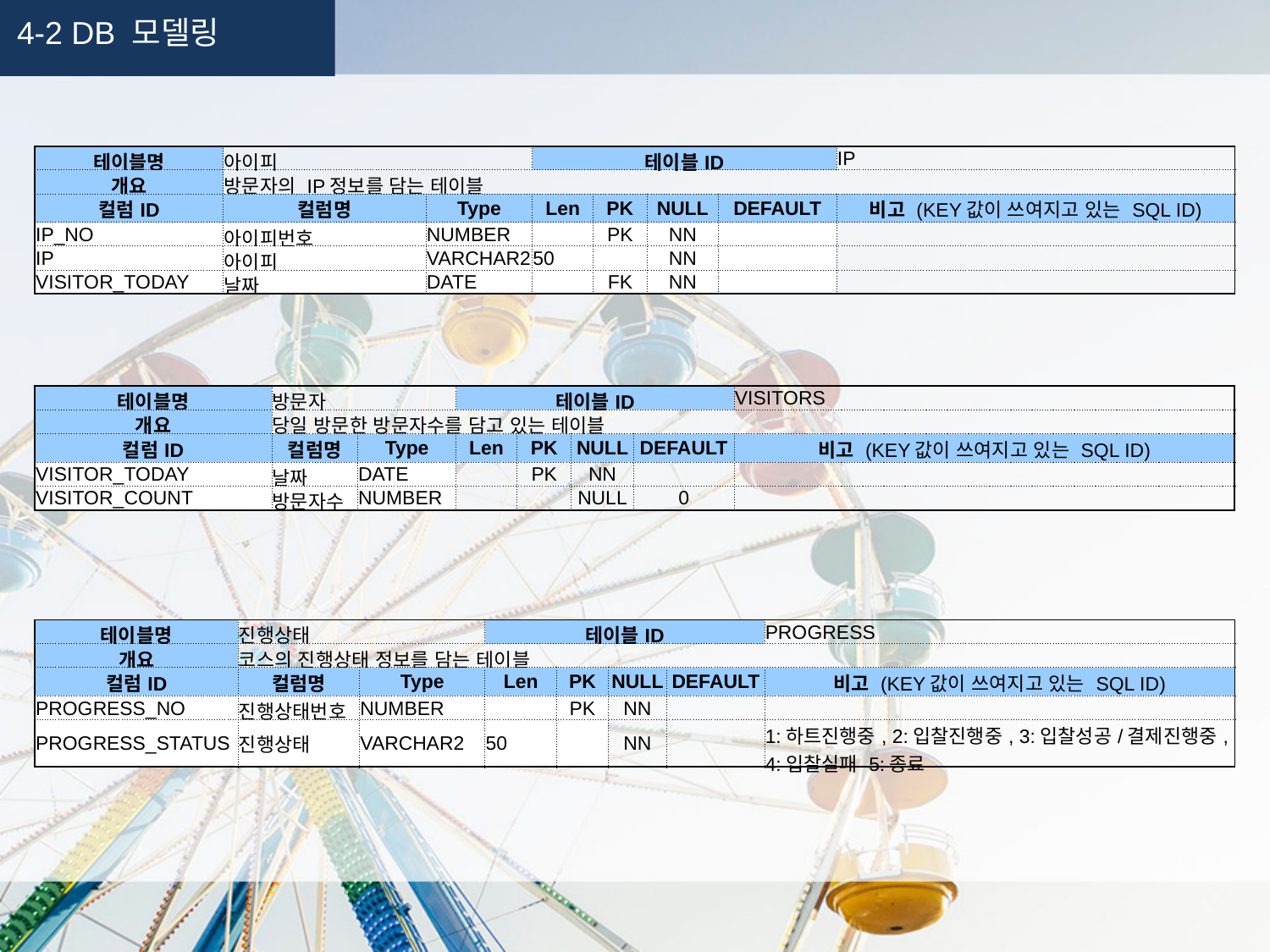

4-2 DB 모델링
| 테이블명 | 아이피 |  | 테이블ID |  |  |  | IP |
| --- | --- | --- | --- | --- | --- | --- | --- |
| 개요 | 방문자의 IP정보를 담는 테이블 |  |  |  |  |  |  |
| 컬럼ID | 컬럼명 | Type | Len | PK | NULL | DEFAULT | 비고 (KEY값이 쓰여지고 있는 SQL ID) |
| IP\_NO | 아이피번호 | NUMBER |  | PK | NN |  |  |
| IP | 아이피 | VARCHAR2 | 50 |  | NN |  |  |
| VISITOR\_TODAY | 날짜 | DATE |  | FK | NN |  |  |
| 테이블명 | 방문자 |  | 테이블ID |  |  |  | VISITORS |
| --- | --- | --- | --- | --- | --- | --- | --- |
| 개요 | 당일 방문한 방문자수를 담고 있는 테이블 |  |  |  |  |  |  |
| 컬럼ID | 컬럼명 | Type | Len | PK | NULL | DEFAULT | 비고 (KEY값이 쓰여지고 있는 SQL ID) |
| VISITOR\_TODAY | 날짜 | DATE |  | PK | NN |  |  |
| VISITOR\_COUNT | 방문자수 | NUMBER |  |  | NULL | 0 |  |
| 테이블명 | 진행상태 |  | 테이블ID |  |  |  | PROGRESS |
| --- | --- | --- | --- | --- | --- | --- | --- |
| 개요 | 코스의 진행상태 정보를 담는 테이블 |  |  |  |  |  |  |
| 컬럼ID | 컬럼명 | Type | Len | PK | NULL | DEFAULT | 비고 (KEY값이 쓰여지고 있는 SQL ID) |
| PROGRESS\_NO | 진행상태번호 | NUMBER |  | PK | NN |  |  |
| PROGRESS\_STATUS | 진행상태 | VARCHAR2 | 50 |  | NN |  | 1:하트진행중, 2:입찰진행중, 3:입찰성공/결제진행중, 4:입찰실패 5:종료 |